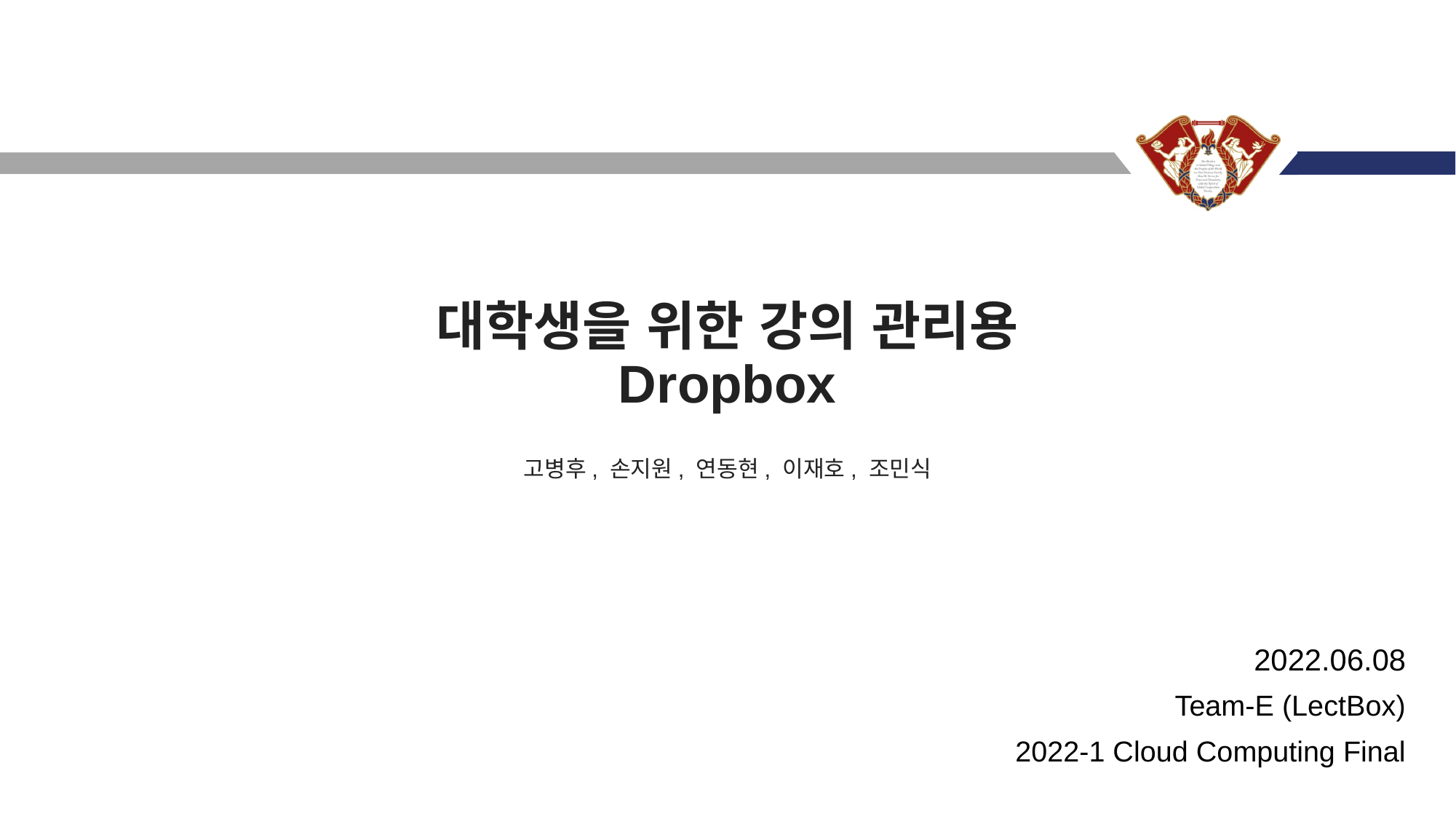

# 대학생을 위한 강의 관리용 Dropbox
고병후, 손지원, 연동현, 이재호, 조민식
2022.06.08
Team-E (LectBox)
2022-1 Cloud Computing Final